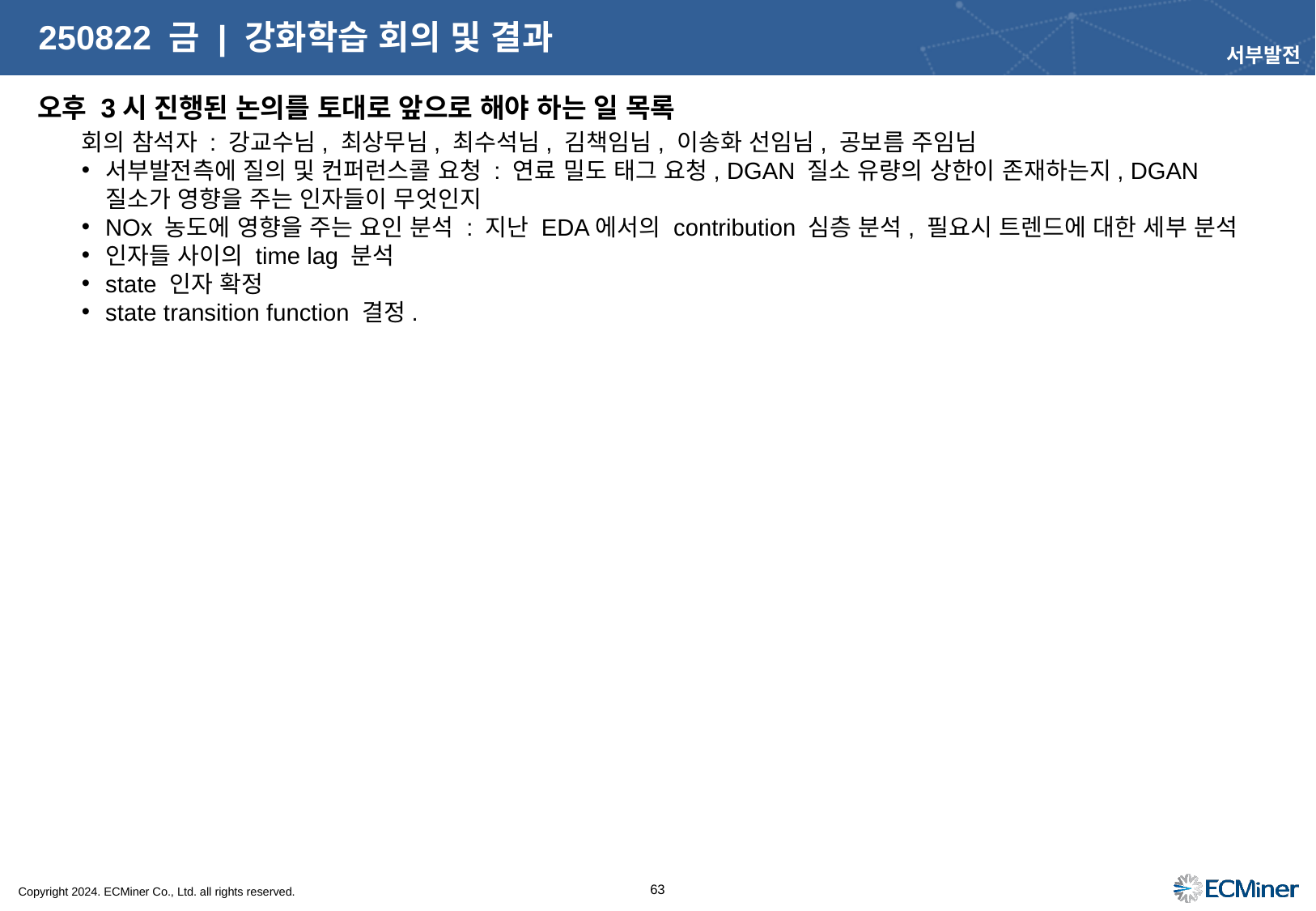

# 250822 금 | 강화학습 회의 및 결과
서부발전
오후 3시 진행된 논의를 토대로 앞으로 해야 하는 일 목록
회의 참석자 : 강교수님, 최상무님, 최수석님, 김책임님, 이송화 선임님, 공보름 주임님
서부발전측에 질의 및 컨퍼런스콜 요청 : 연료 밀도 태그 요청, DGAN 질소 유량의 상한이 존재하는지, DGAN 질소가 영향을 주는 인자들이 무엇인지
NOx 농도에 영향을 주는 요인 분석 : 지난 EDA에서의 contribution 심층 분석, 필요시 트렌드에 대한 세부 분석
인자들 사이의 time lag 분석
state 인자 확정
state transition function 결정.